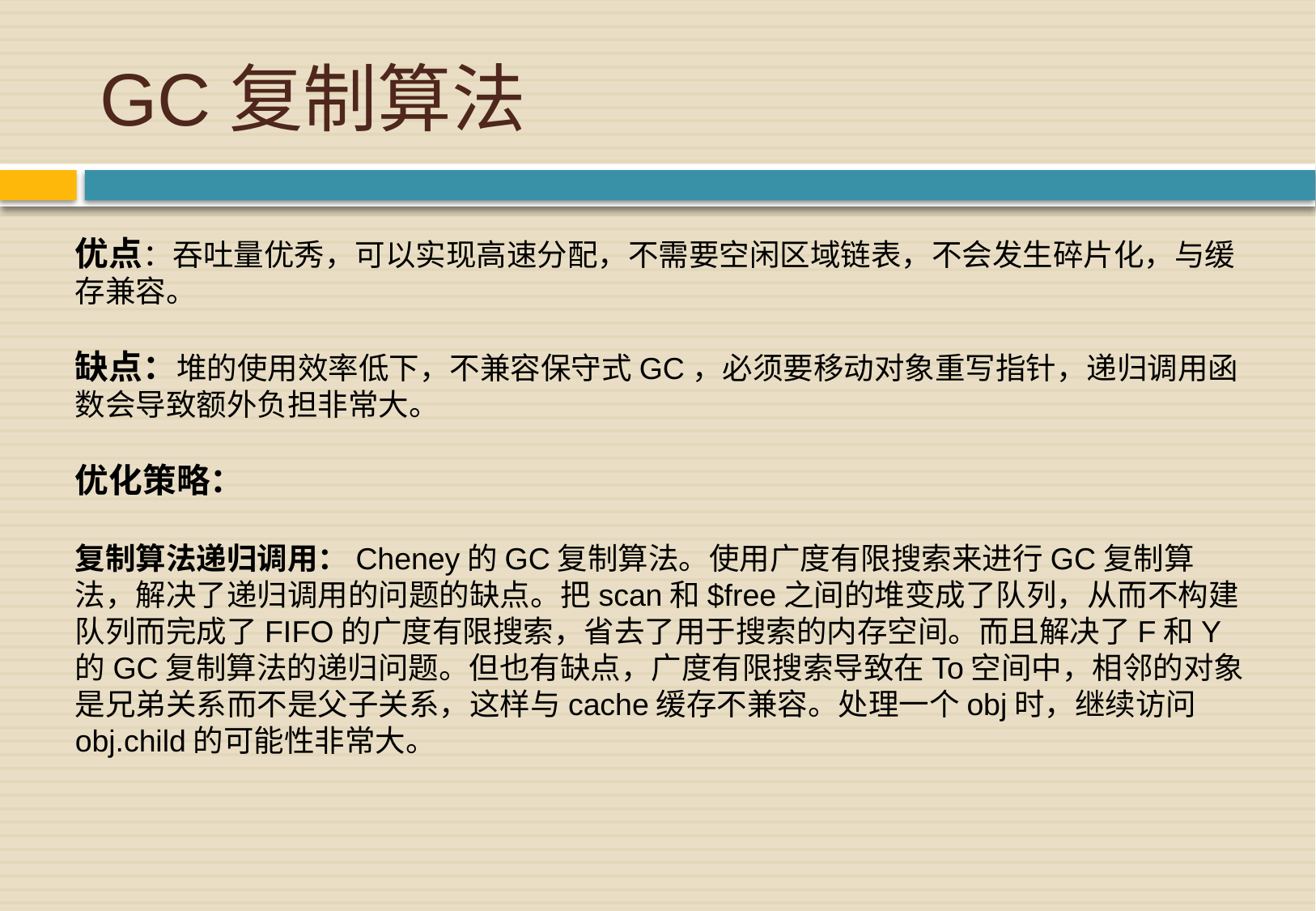

# GC复制算法
优点：吞吐量优秀，可以实现高速分配，不需要空闲区域链表，不会发生碎片化，与缓存兼容。

缺点：堆的使用效率低下，不兼容保守式GC，必须要移动对象重写指针，递归调用函数会导致额外负担非常大。

优化策略：

复制算法递归调用：Cheney的GC复制算法。使用广度有限搜索来进行GC复制算法，解决了递归调用的问题的缺点。把scan和$free之间的堆变成了队列，从而不构建队列而完成了FIFO的广度有限搜索，省去了用于搜索的内存空间。而且解决了F和Y的GC复制算法的递归问题。但也有缺点，广度有限搜索导致在To空间中，相邻的对象是兄弟关系而不是父子关系，这样与cache缓存不兼容。处理一个obj时，继续访问obj.child的可能性非常大。